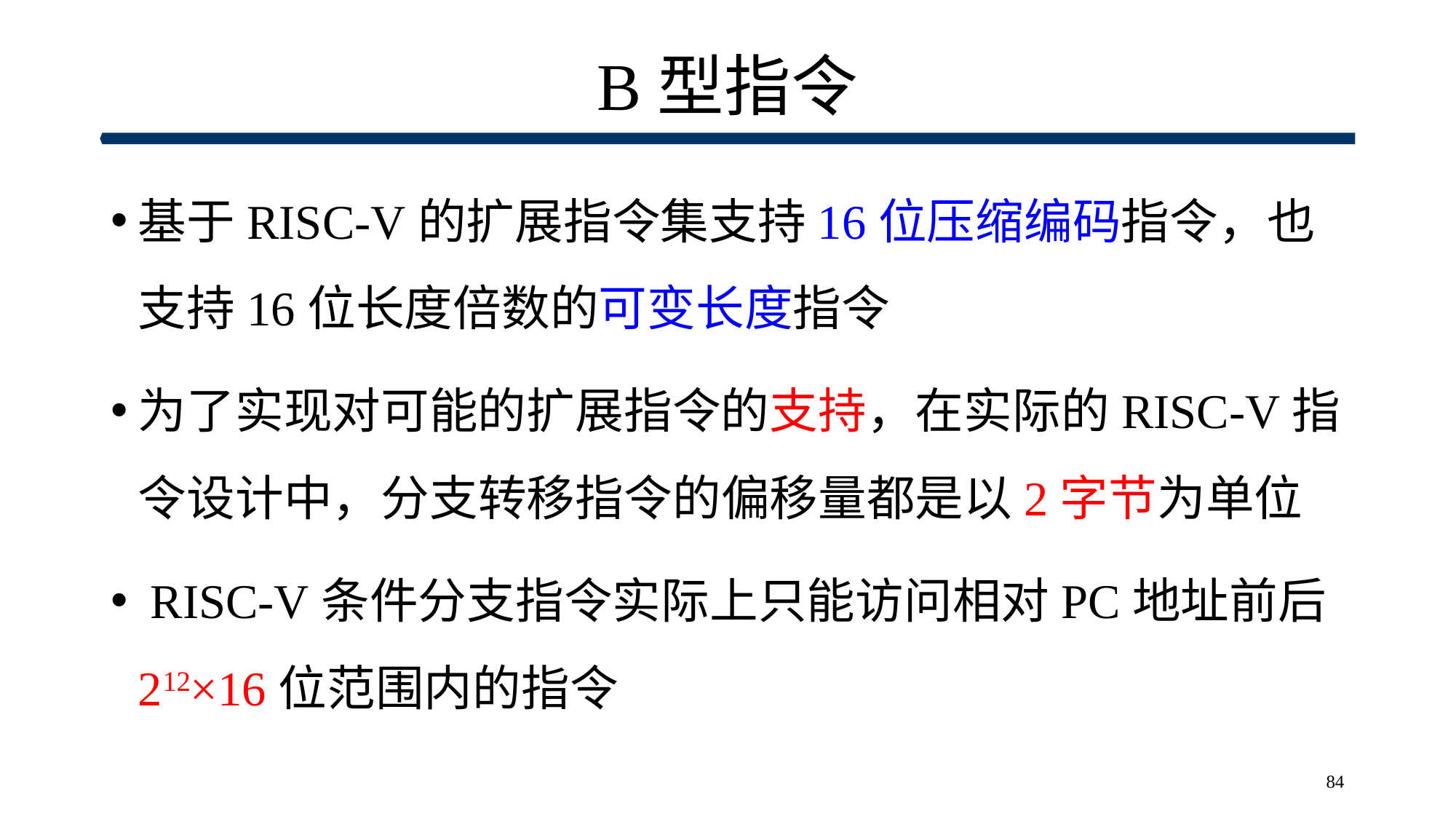

# B型指令
基于RISC-V的扩展指令集支持16位压缩编码指令，也支持16位长度倍数的可变长度指令
为了实现对可能的扩展指令的支持，在实际的RISC-V指 令设计中，分支转移指令的偏移量都是以2字节为单位
 RISC-V条件分支指令实际上只能访问相对PC地址前后 212×16位范围内的指令
84